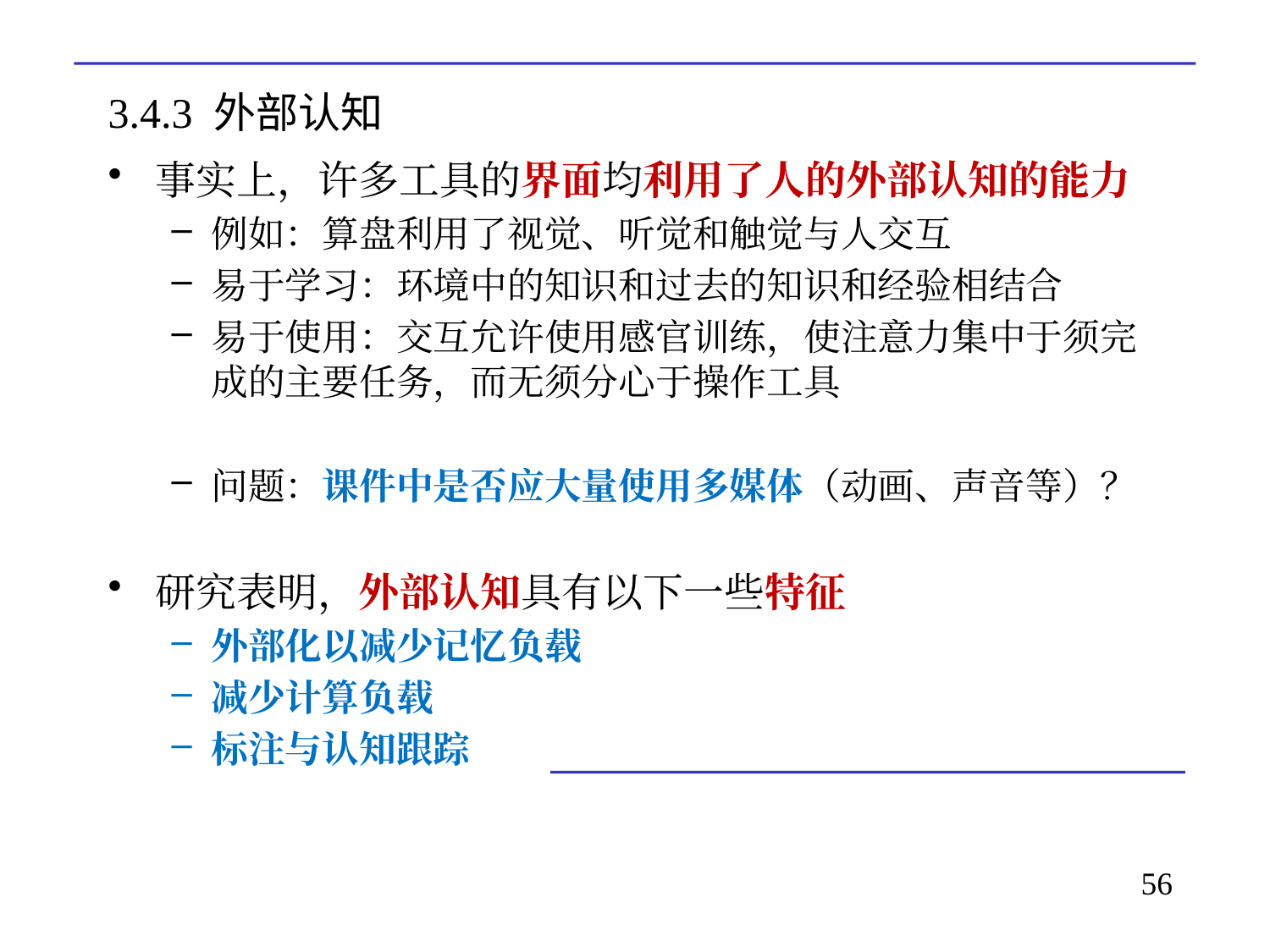

# 3.4.3 外部认知
事实上，许多工具的界面均利用了人的外部认知的能力
例如：算盘利用了视觉、听觉和触觉与人交互
易于学习：环境中的知识和过去的知识和经验相结合
易于使用：交互允许使用感官训练，使注意力集中于须完成的主要任务，而无须分心于操作工具

问题：课件中是否应大量使用多媒体（动画、声音等）？

研究表明，外部认知具有以下一些特征
外部化以减少记忆负载
减少计算负载
标注与认知跟踪

56